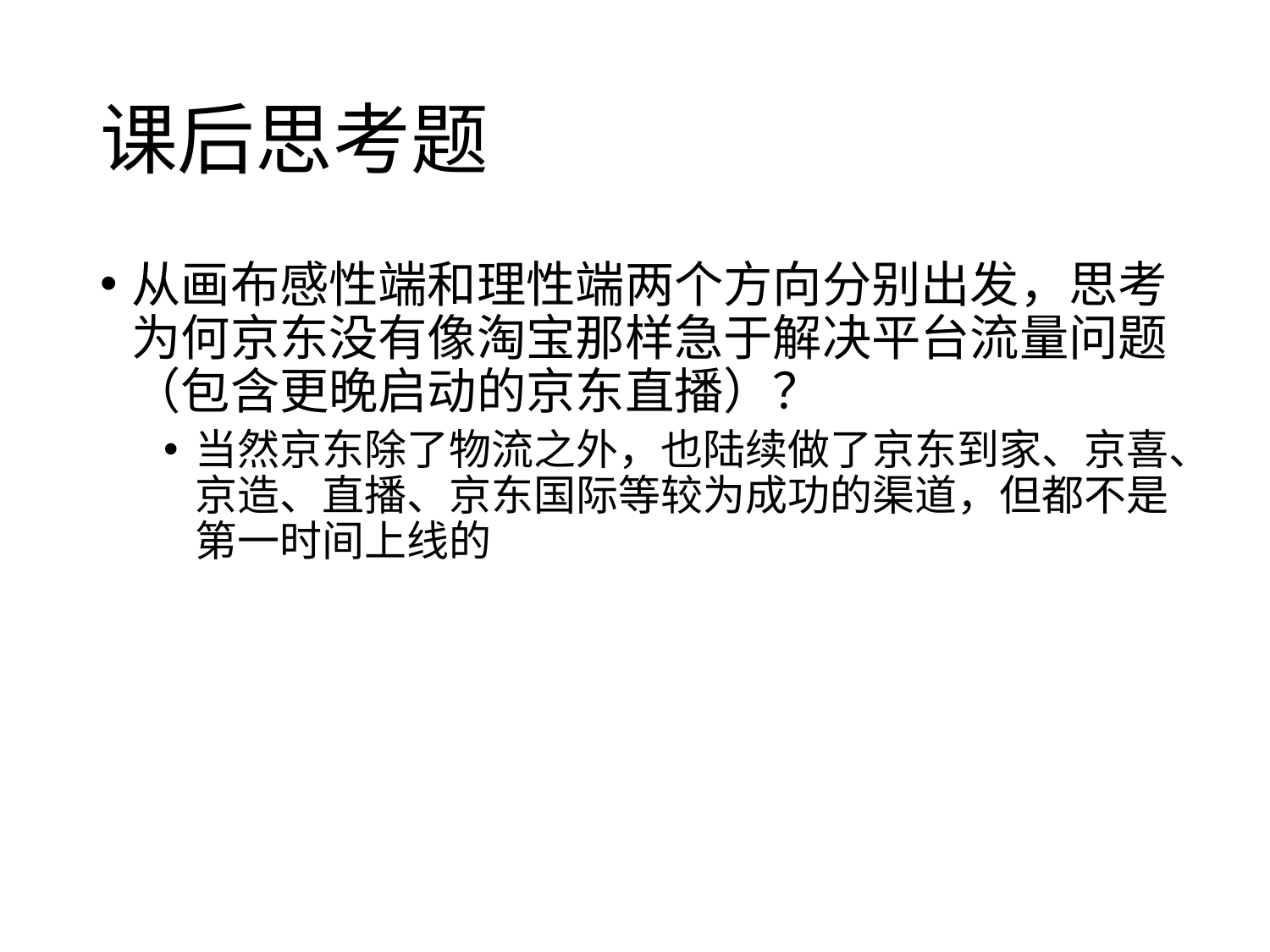

# 课后思考题
从画布感性端和理性端两个方向分别出发，思考为何京东没有像淘宝那样急于解决平台流量问题（包含更晚启动的京东直播）？
当然京东除了物流之外，也陆续做了京东到家、京喜、京造、直播、京东国际等较为成功的渠道，但都不是第一时间上线的